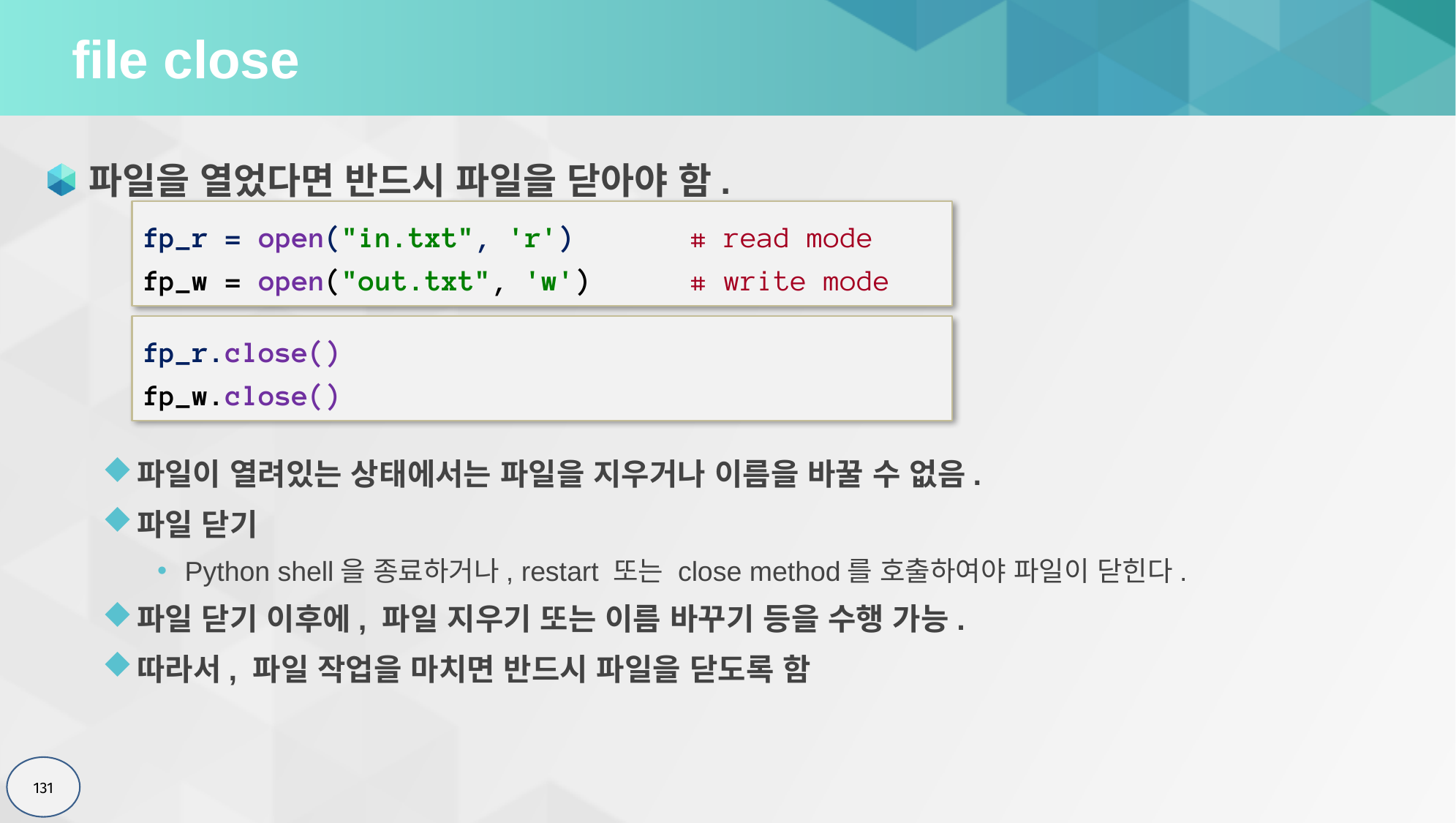

# file close
파일을 열었다면 반드시 파일을 닫아야 함.

파일이 열려있는 상태에서는 파일을 지우거나 이름을 바꿀 수 없음.
파일 닫기
Python shell을 종료하거나, restart 또는 close method를 호출하여야 파일이 닫힌다.
파일 닫기 이후에, 파일 지우기 또는 이름 바꾸기 등을 수행 가능.
따라서, 파일 작업을 마치면 반드시 파일을 닫도록 함

fp_r = open("in.txt", 'r')		# read mode
fp_w = open("out.txt", 'w')	# write mode
fp_r.close()
fp_w.close()